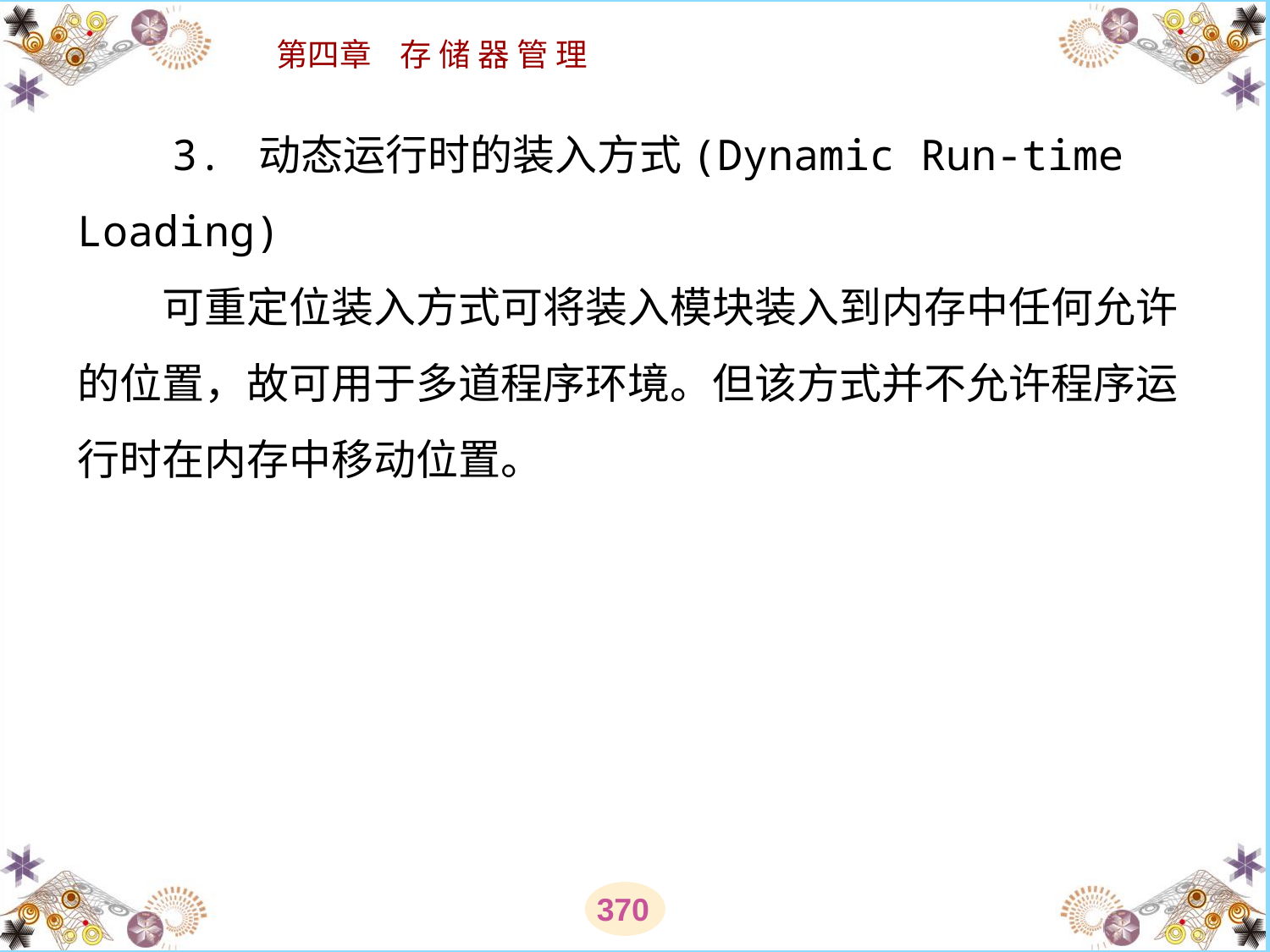

# 3. 动态运行时的装入方式(Dynamic Run-time Loading) 　　可重定位装入方式可将装入模块装入到内存中任何允许的位置，故可用于多道程序环境。但该方式并不允许程序运行时在内存中移动位置。